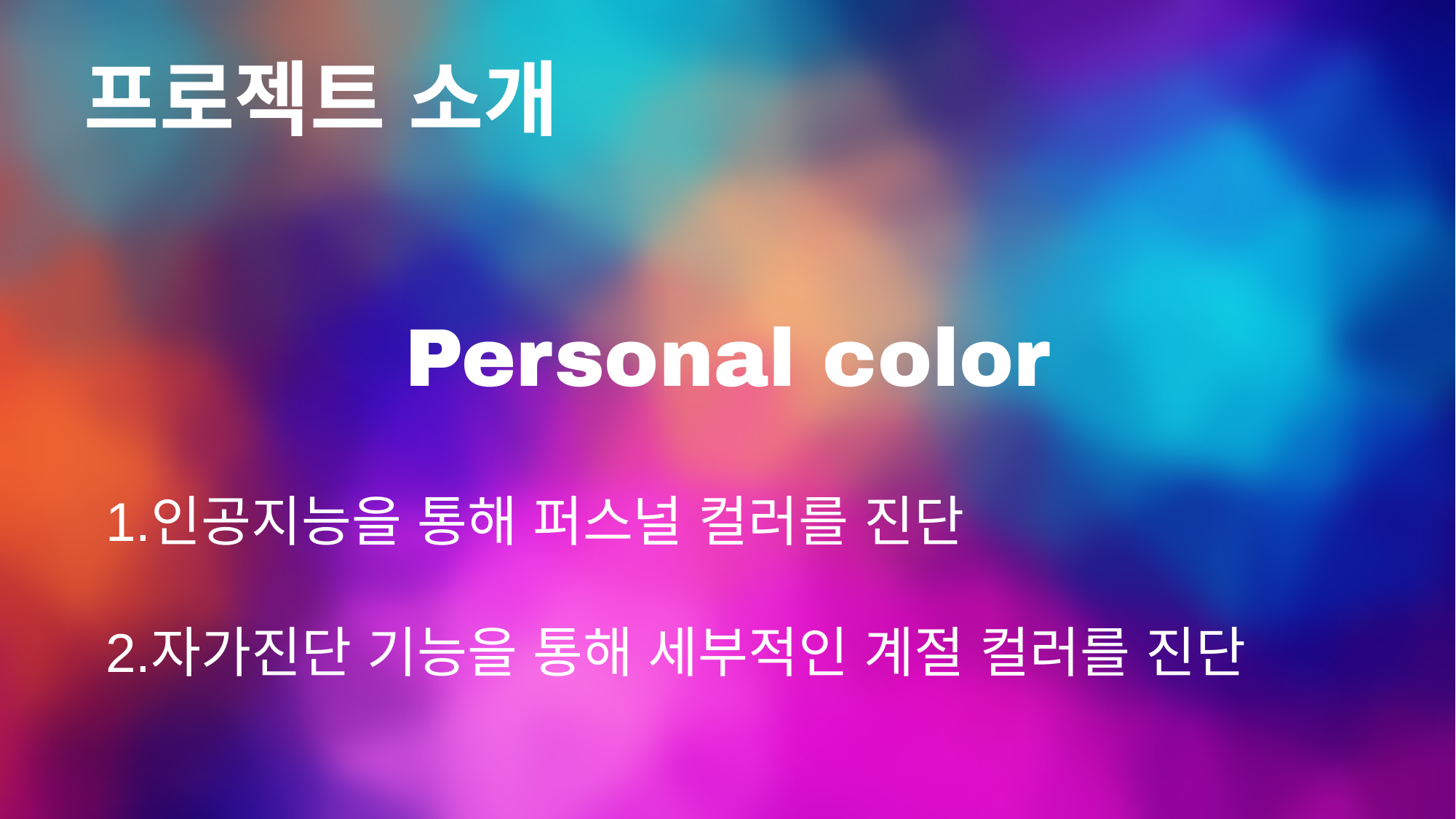

프로젝트 소개
Personal color
인공지능을 통해 퍼스널 컬러를 진단

자가진단 기능을 통해 세부적인 계절 컬러를 진단